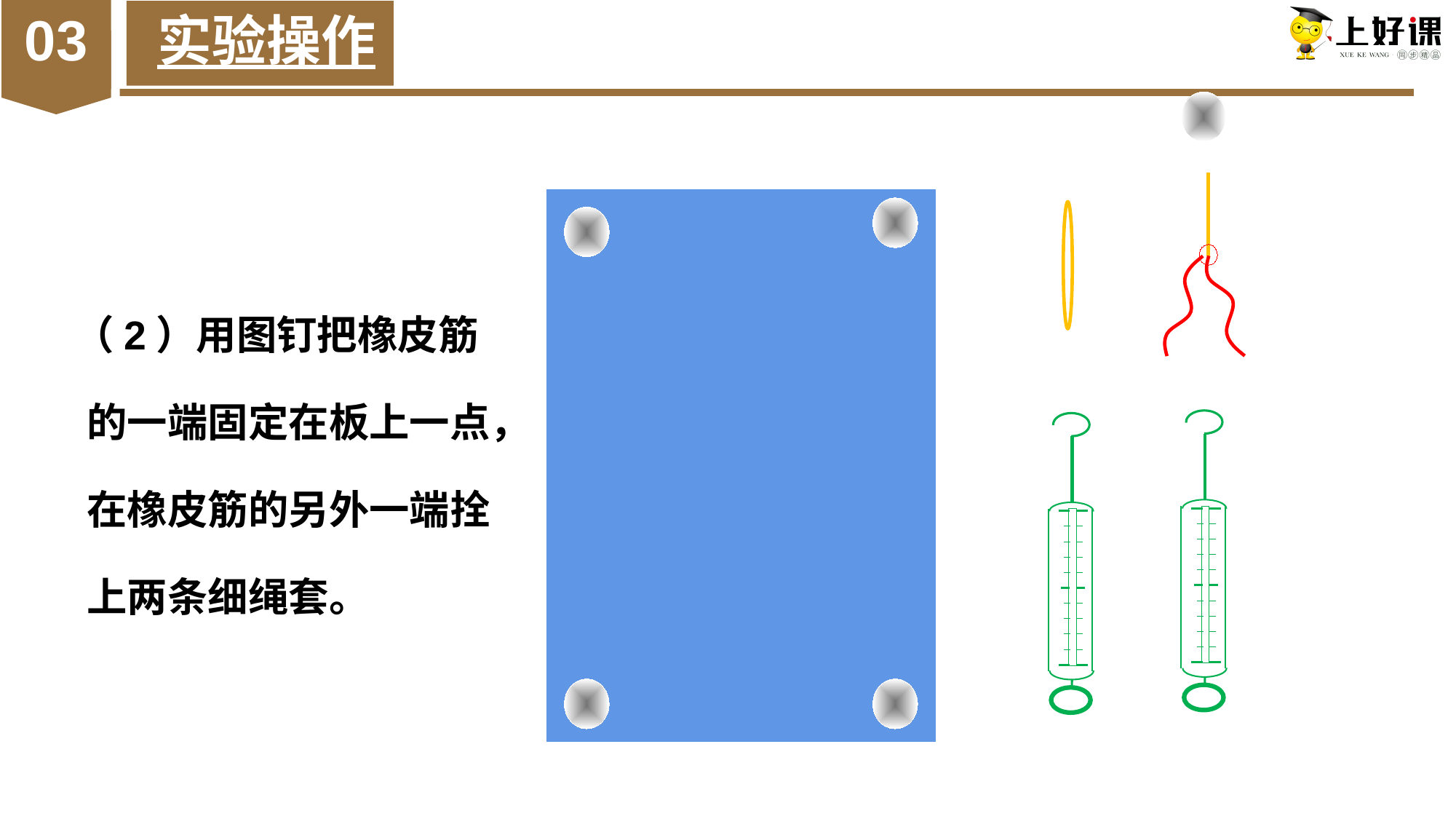

03

实验操作

  （2）用图钉把橡皮筋的一端固定在板上一点，在橡皮筋的另外一端拴上两条细绳套。